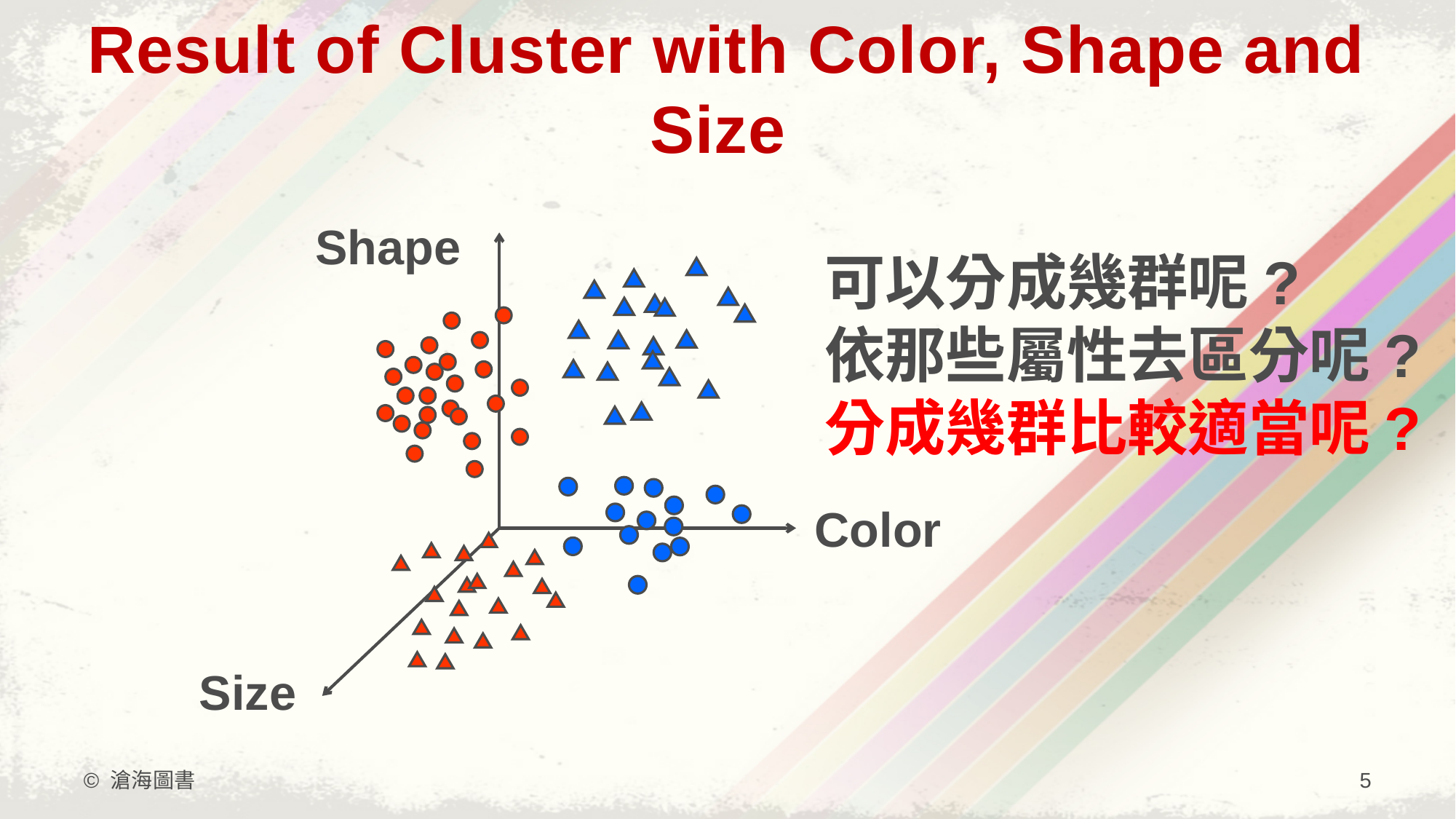

# Result of Cluster with Color, Shape and Size
Shape

Color

Size
可以分成幾群呢?
依那些屬性去區分呢?
分成幾群比較適當呢?
© 滄海圖書
5